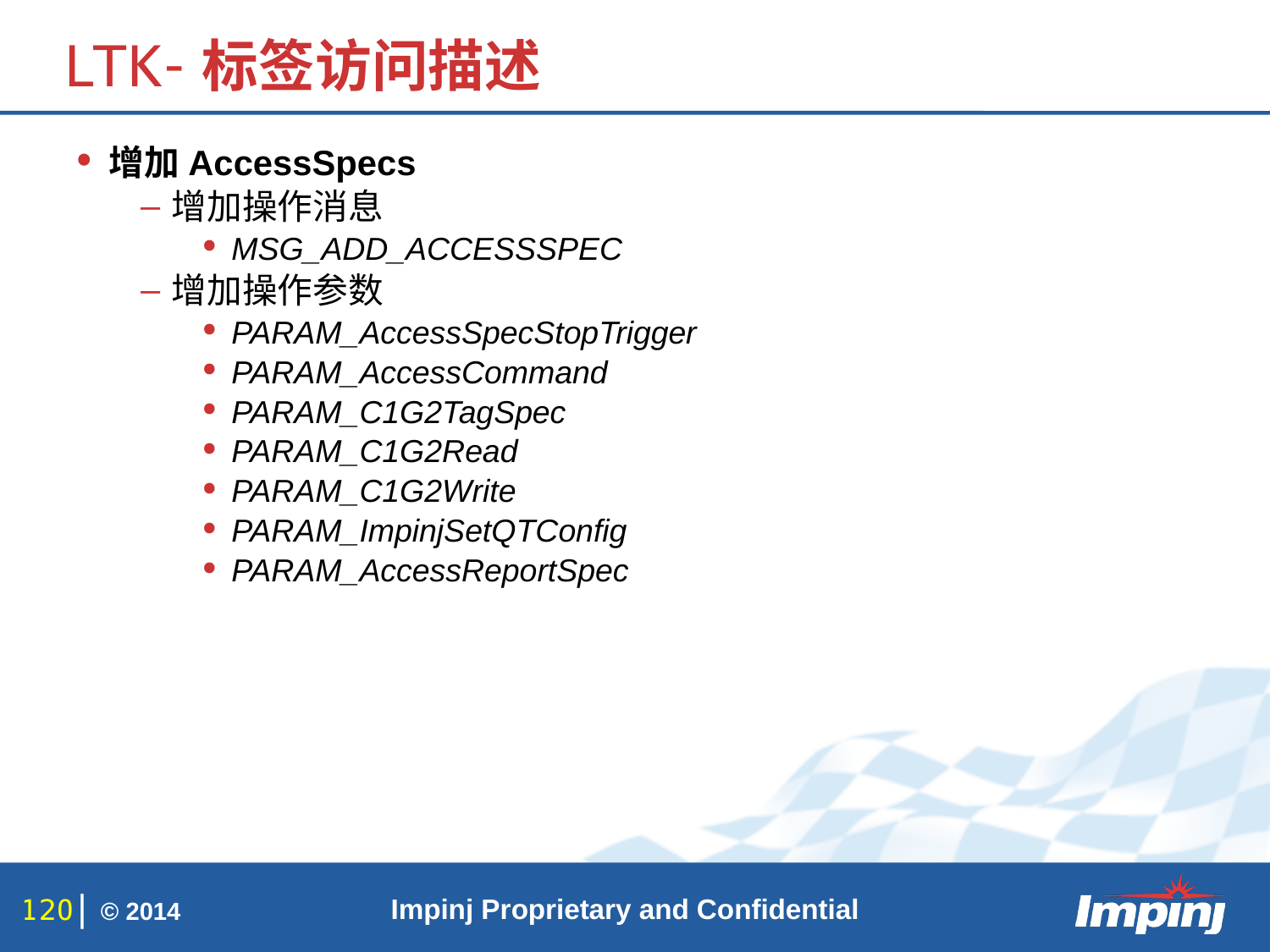

# LTK-标签访问描述
增加AccessSpecs
增加操作消息
MSG_ADD_ACCESSSPEC
增加操作参数
PARAM_AccessSpecStopTrigger
PARAM_AccessCommand
PARAM_C1G2TagSpec
PARAM_C1G2Read
PARAM_C1G2Write
PARAM_ImpinjSetQTConfig
PARAM_AccessReportSpec